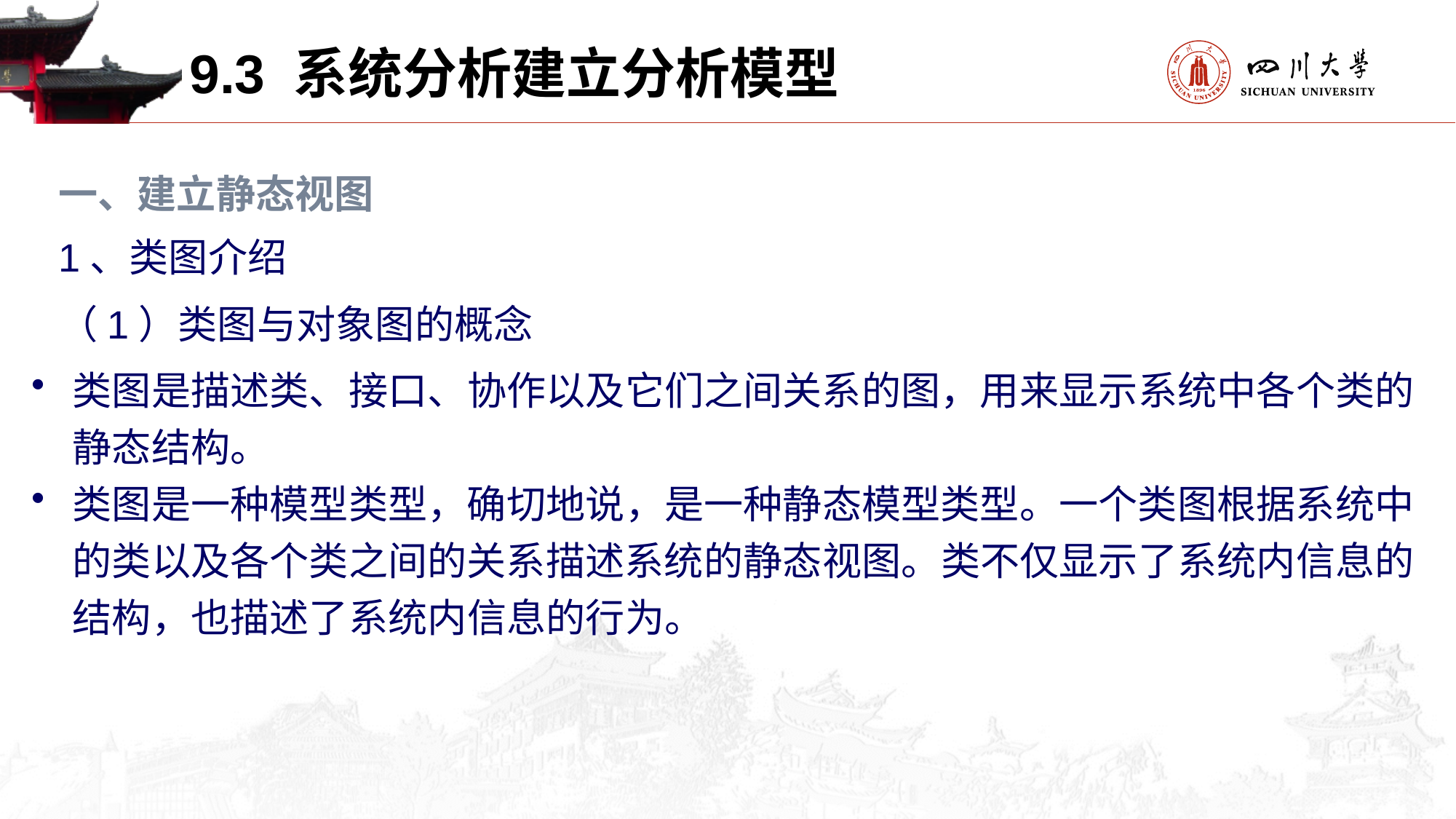

9.3 系统分析建立分析模型
一、建立静态视图
1、类图介绍
（1）类图与对象图的概念
类图是描述类、接口、协作以及它们之间关系的图，用来显示系统中各个类的静态结构。
类图是一种模型类型，确切地说，是一种静态模型类型。一个类图根据系统中的类以及各个类之间的关系描述系统的静态视图。类不仅显示了系统内信息的结构，也描述了系统内信息的行为。